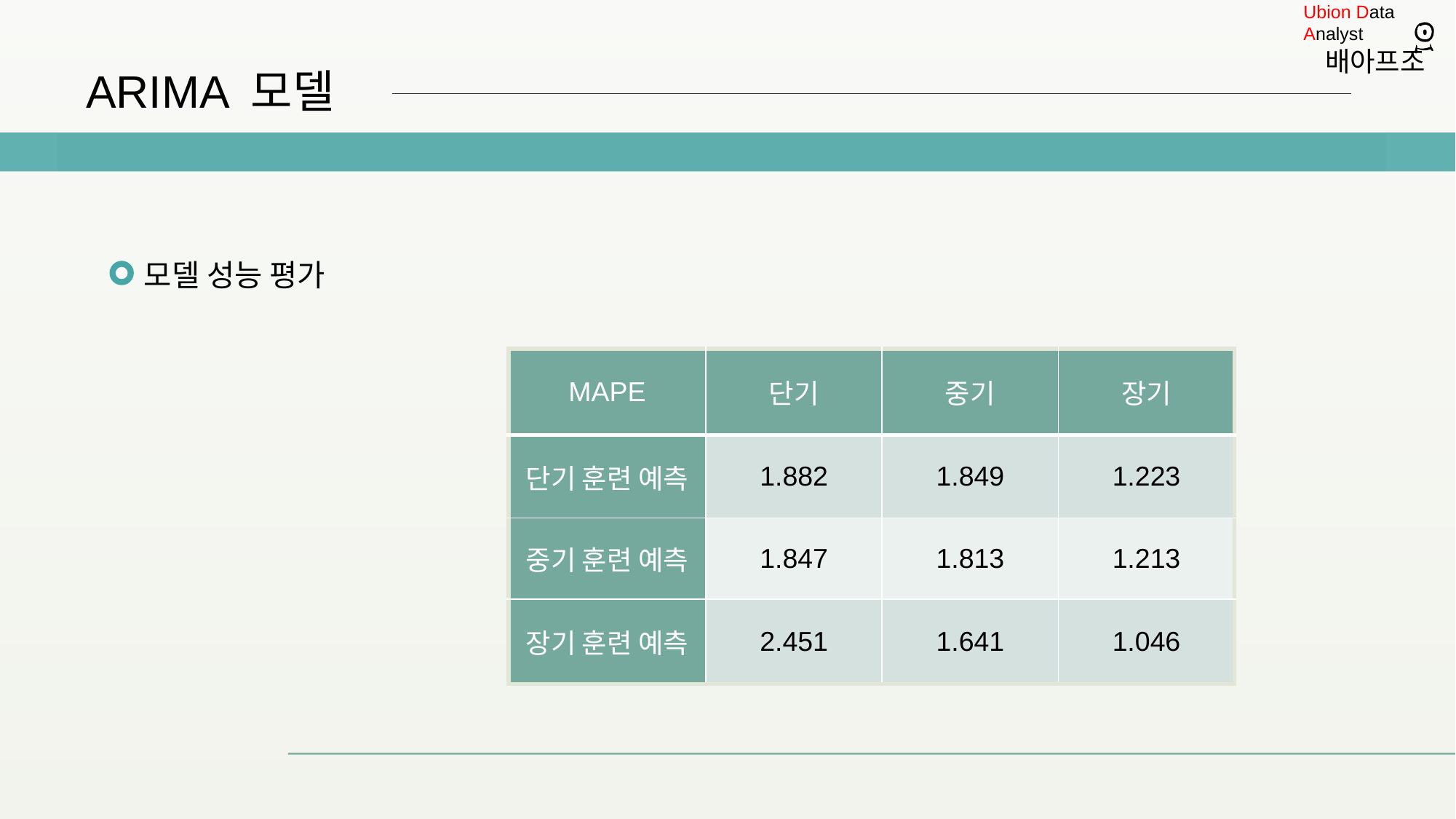

ARIMA 모델

모델 성능 평가

| MAPE | 단기 | 중기 | 장기 |
| --- | --- | --- | --- |
| 단기 훈련 예측 | 1.882 | 1.849 | 1.223 |
| 중기 훈련 예측 | 1.847 | 1.813 | 1.213 |
| 장기 훈련 예측 | 2.451 | 1.641 | 1.046 |

25